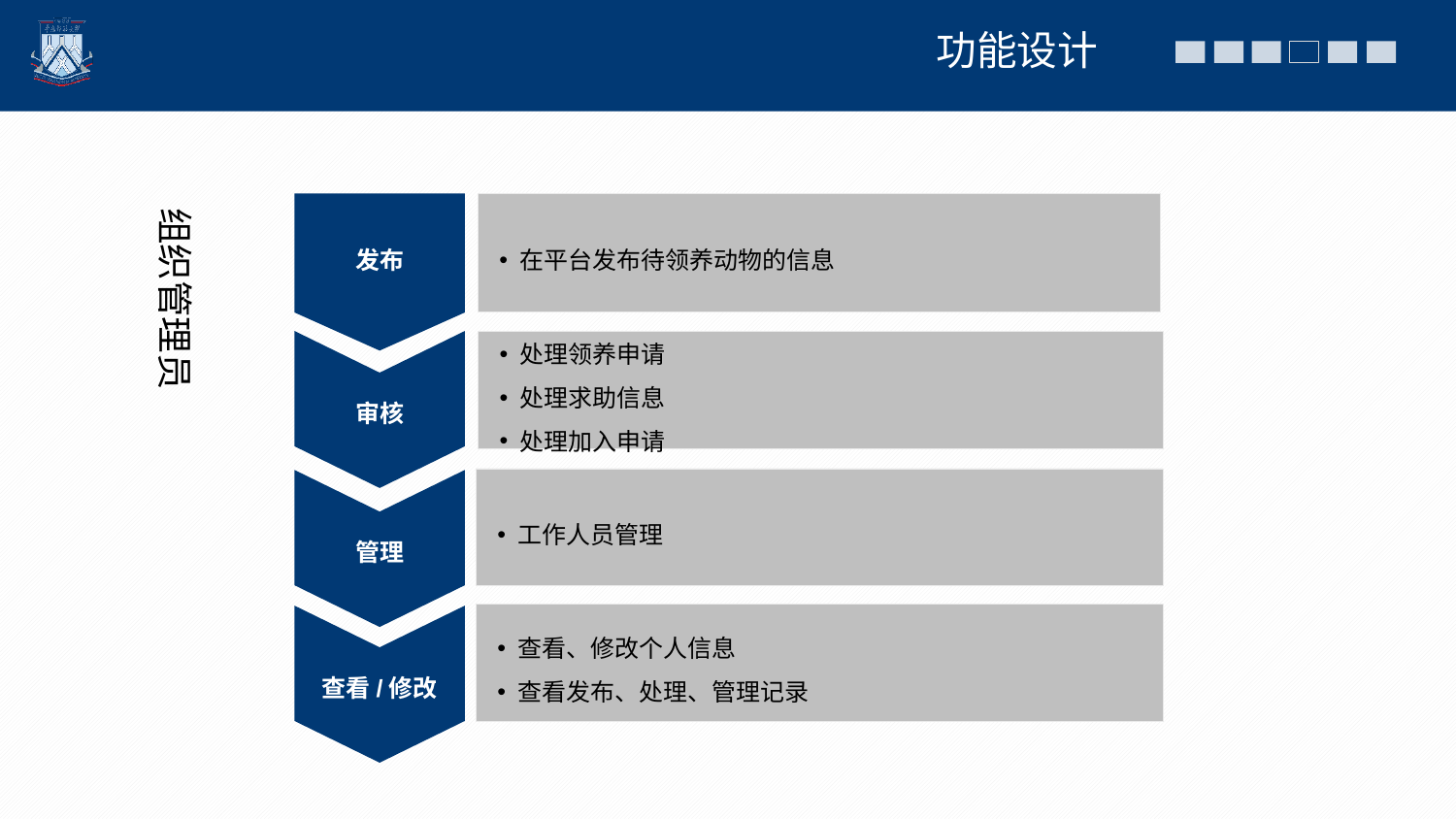

功能设计
在平台发布待领养动物的信息
发布
组织管理员
审核
处理领养申请
处理求助信息
处理加入申请
工作人员管理
管理
查看、修改个人信息
查看发布、处理、管理记录
查看/修改